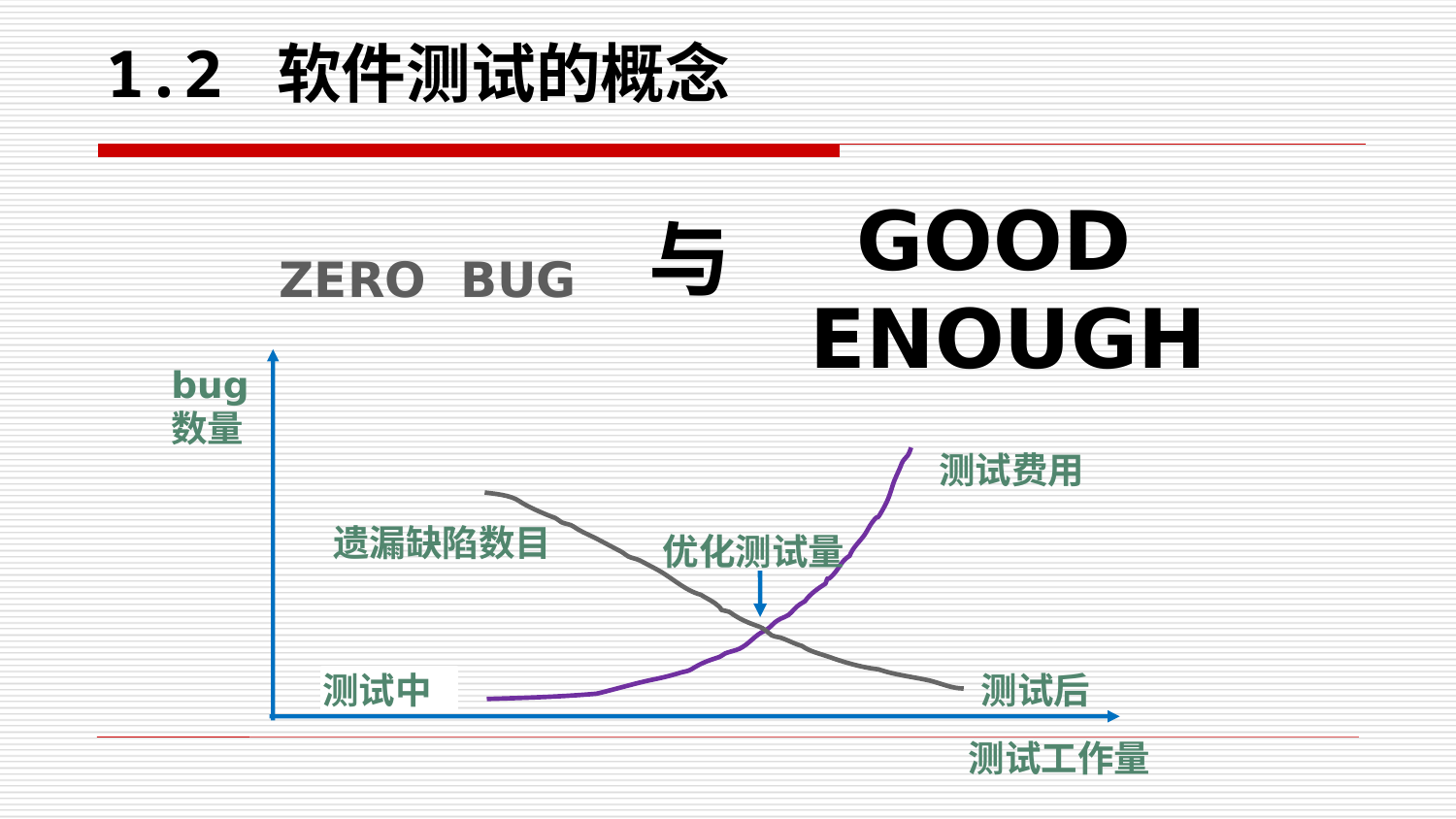

# 1.2 软件测试的概念
Good
Enough
与
ZERO  BUG

bug数量
测试费用

遗漏缺陷数目
优化测试量

测试中
测试后

测试工作量